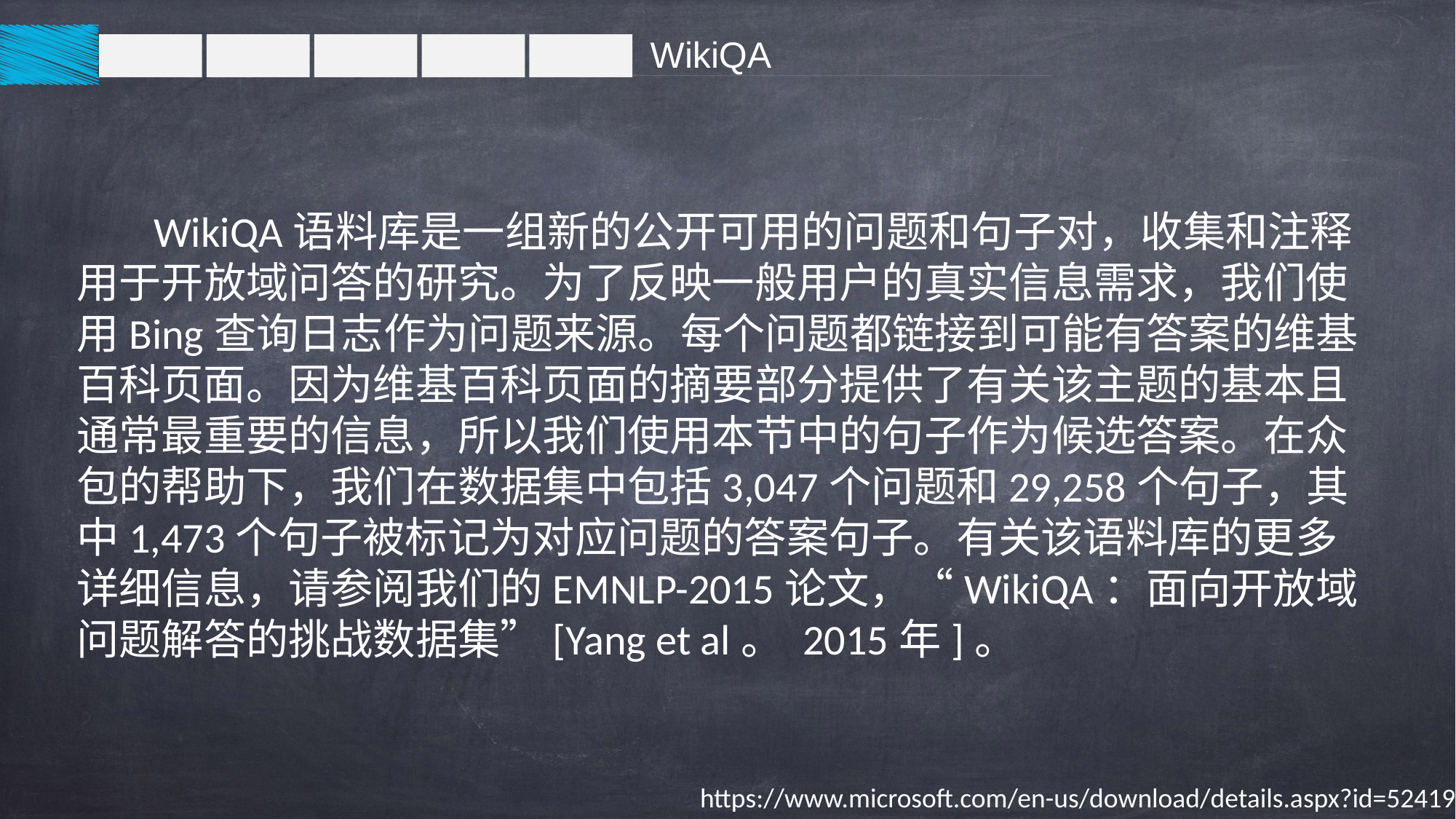

WikiQA

        WikiQA语料库是一组新的公开可用的问题和句子对，收集和注释用于开放域问答的研究。为了反映一般用户的真实信息需求，我们使用Bing查询日志作为问题来源。每个问题都链接到可能有答案的维基百科页面。因为维基百科页面的摘要部分提供了有关该主题的基本且通常最重要的信息，所以我们使用本节中的句子作为候选答案。在众包的帮助下，我们在数据集中包括3,047个问题和29,258个句子，其中1,473个句子被标记为对应问题的答案句子。有关该语料库的更多详细信息，请参阅我们的EMNLP-2015论文，“WikiQA：面向开放域问题解答的挑战数据集”[Yang et al。 2015年]。
https://www.microsoft.com/en-us/download/details.aspx?id=52419